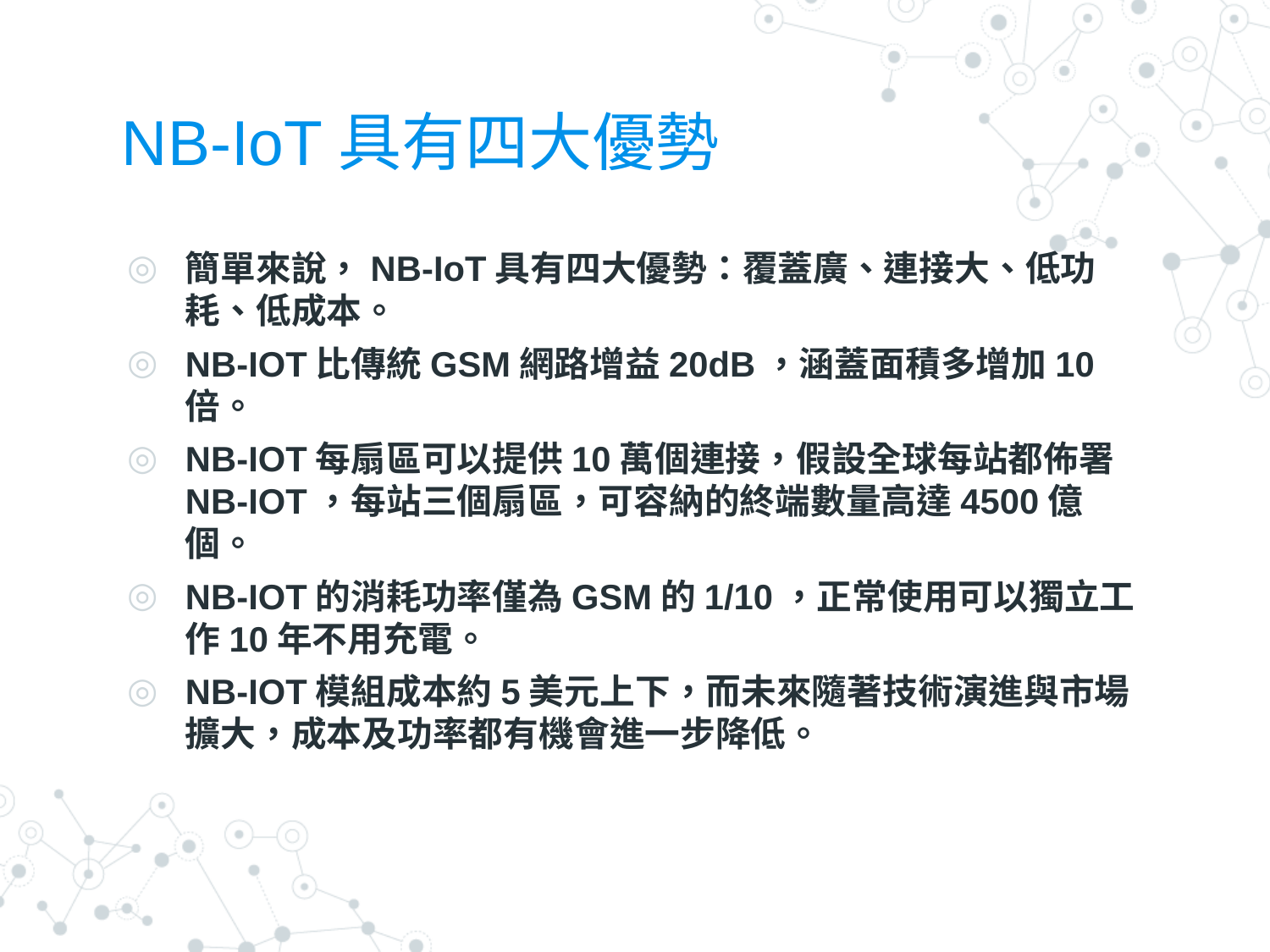

# NB-IoT具有四大優勢
簡單來說，NB-IoT具有四大優勢：覆蓋廣、連接大、低功耗、低成本。
NB-IOT比傳統GSM網路增益20dB，涵蓋面積多增加10倍。
NB-IOT每扇區可以提供10萬個連接，假設全球每站都佈署NB-IOT，每站三個扇區，可容納的終端數量高達4500億個。
NB-IOT的消耗功率僅為GSM的1/10，正常使用可以獨立工作10年不用充電。
NB-IOT模組成本約5美元上下，而未來隨著技術演進與市場擴大，成本及功率都有機會進一步降低。